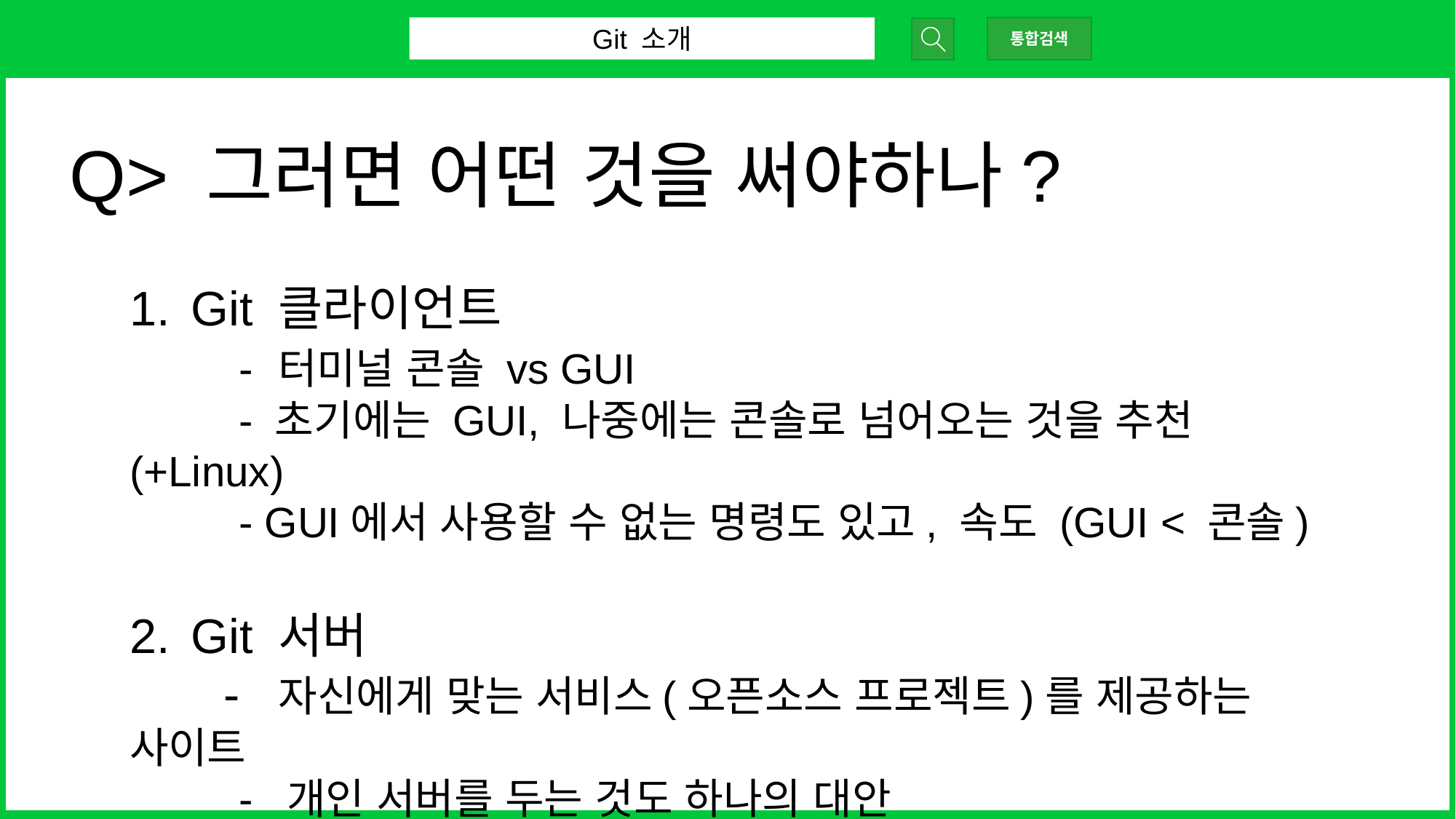

Git 소개
통합검색

Q> 그러면 어떤 것을 써야하나?
Git 클라이언트
	- 터미널 콘솔 vs GUI
	- 초기에는 GUI, 나중에는 콘솔로 넘어오는 것을 추천 (+Linux)
	- GUI에서 사용할 수 없는 명령도 있고, 속도 (GUI < 콘솔)

Git 서버
       -  자신에게 맞는 서비스(오픈소스 프로젝트)를 제공하는 사이트
-  개인 서버를 두는 것도 하나의 대안
(참조: https://github.com/ingbeeedd/raspberrypi-git-server)